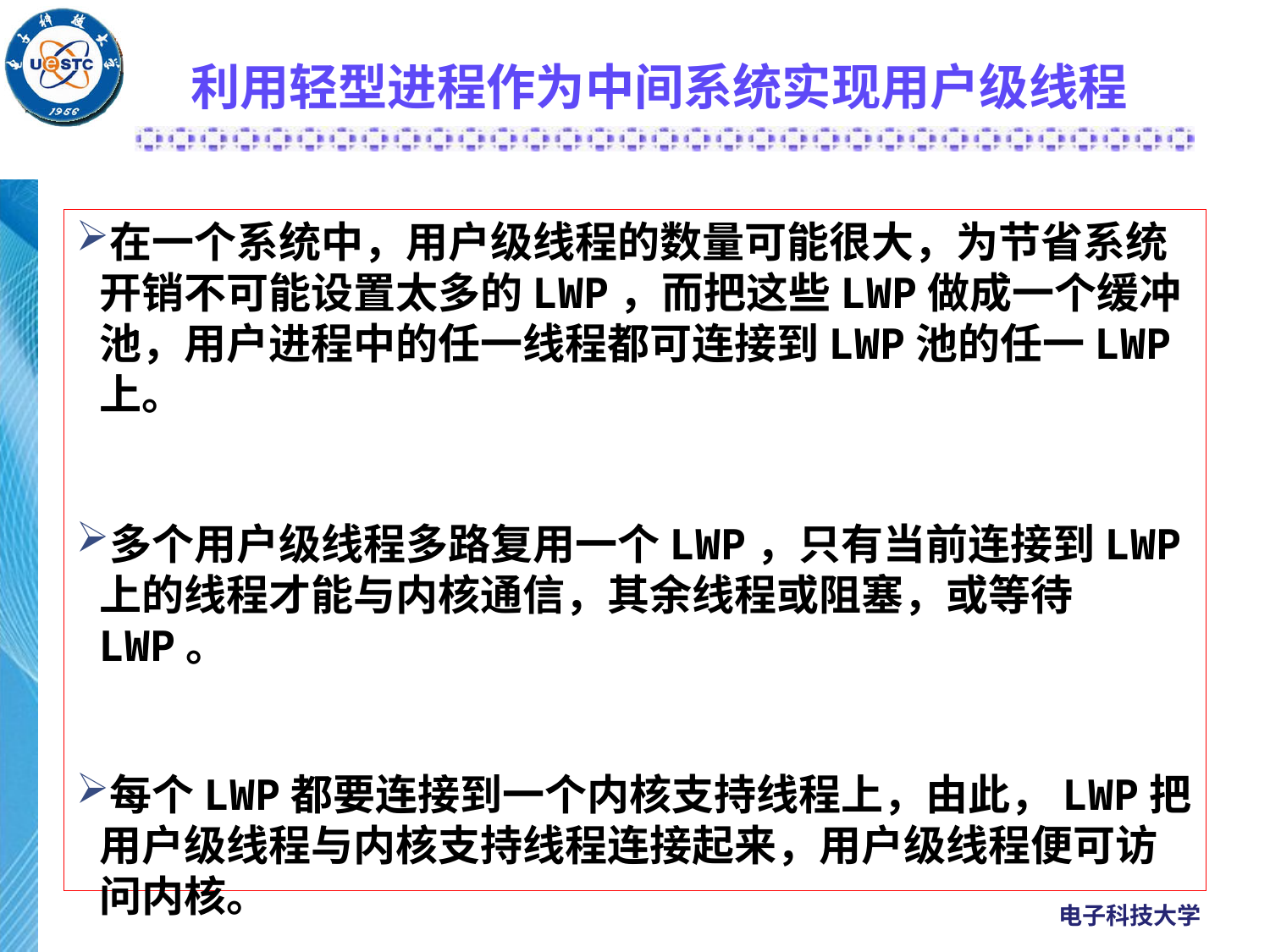

利用轻型进程作为中间系统实现用户级线程
在一个系统中，用户级线程的数量可能很大，为节省系统开销不可能设置太多的LWP，而把这些LWP做成一个缓冲池，用户进程中的任一线程都可连接到LWP池的任一LWP上。

多个用户级线程多路复用一个LWP，只有当前连接到LWP上的线程才能与内核通信，其余线程或阻塞，或等待LWP。

每个LWP都要连接到一个内核支持线程上，由此，LWP把用户级线程与内核支持线程连接起来，用户级线程便可访问内核。